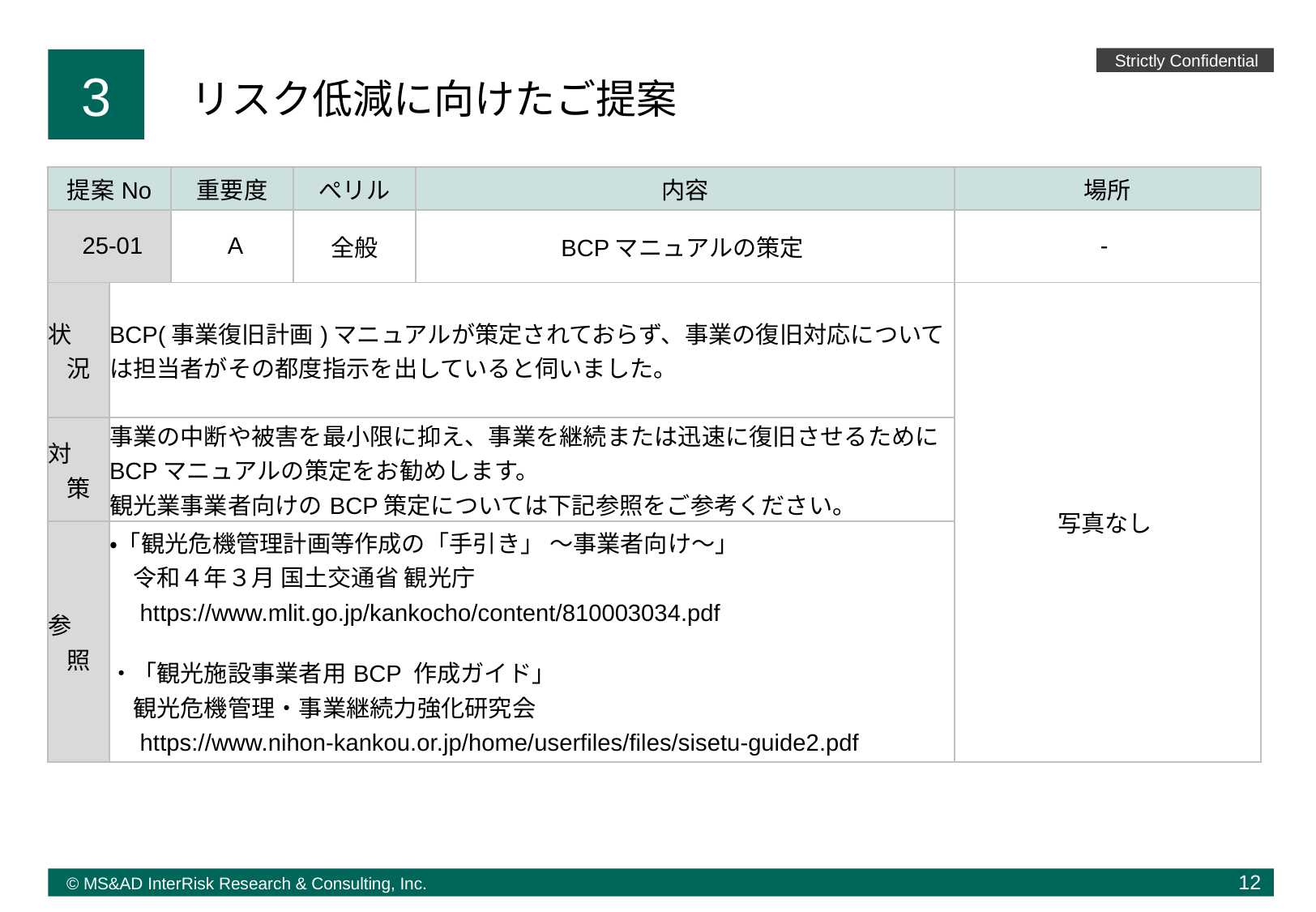

Strictly Confidential
3
リスク低減に向けたご提案
| 提案No |  | 重要度 | ぺリル | 内容 | 場所 |
| --- | --- | --- | --- | --- | --- |
| 25-01 |  | A | 全般 | BCPマニュアルの策定 | - |
| 状 況 | BCP(事業復旧計画)マニュアルが策定されておらず、事業の復旧対応については担当者がその都度指示を出していると伺いました。 |  |  |  | 写真なし |
| 対 策 | 事業の中断や被害を最小限に抑え、事業を継続または迅速に復旧させるためにBCPマニュアルの策定をお勧めします。 観光業事業者向けのBCP策定については下記参照をご参考ください。 |  |  |  |  |
| 参 照 | ・「観光危機管理計画等作成の「手引き」 ～事業者向け～」 　令和４年３月 国土交通省 観光庁　　　　 　https://www.mlit.go.jp/kankocho/content/810003034.pdf ・「観光施設事業者用BCP 作成ガイド」 　観光危機管理・事業継続力強化研究会 　https://www.nihon-kankou.or.jp/home/userfiles/files/sisetu-guide2.pdf |  |  |  |  |
12
© MS&AD InterRisk Research & Consulting, Inc.